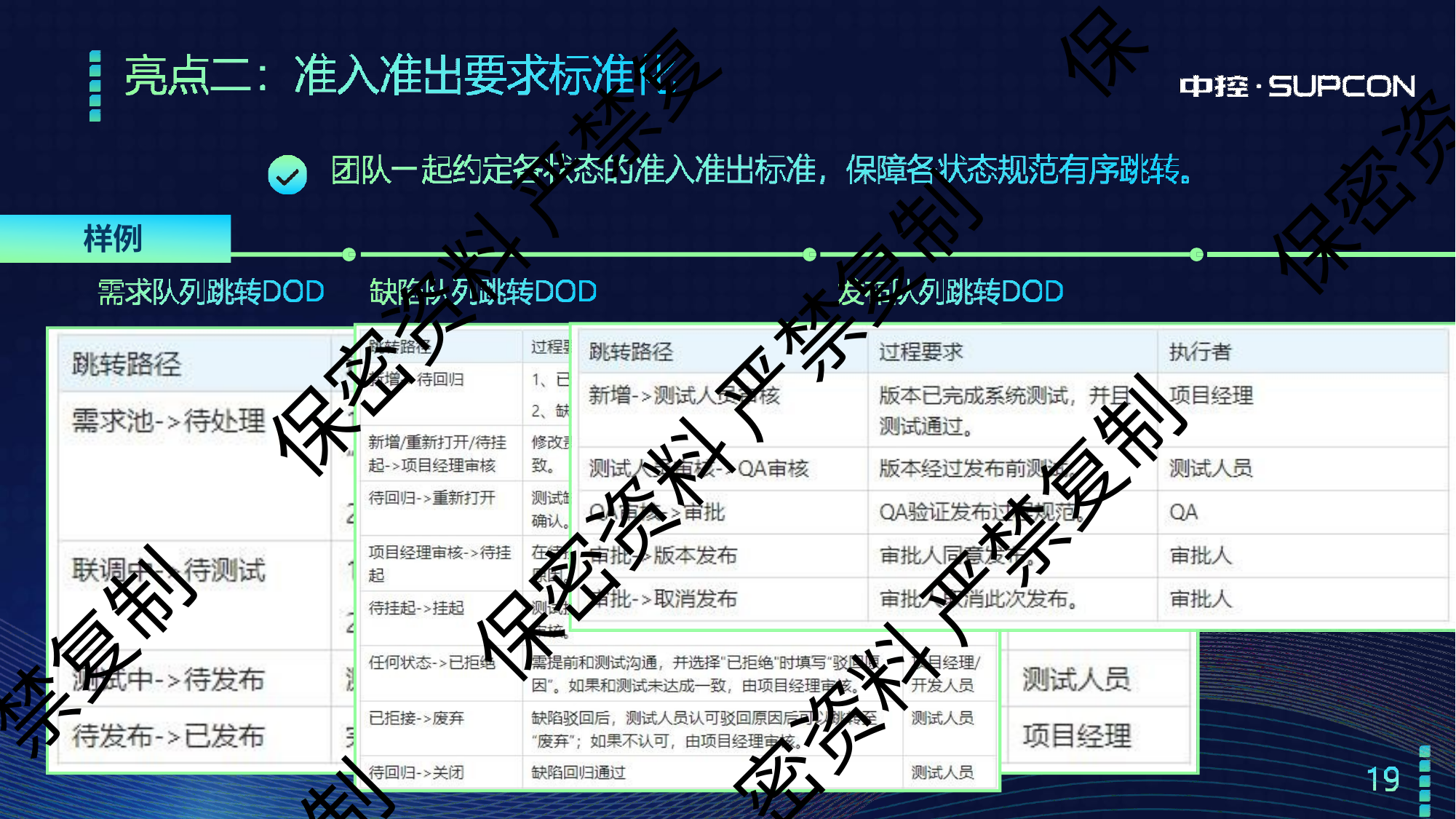

保

保密资

保密资料 严禁复

样例

保密资料 严禁复制
密资料 严禁复制
禁复制

制